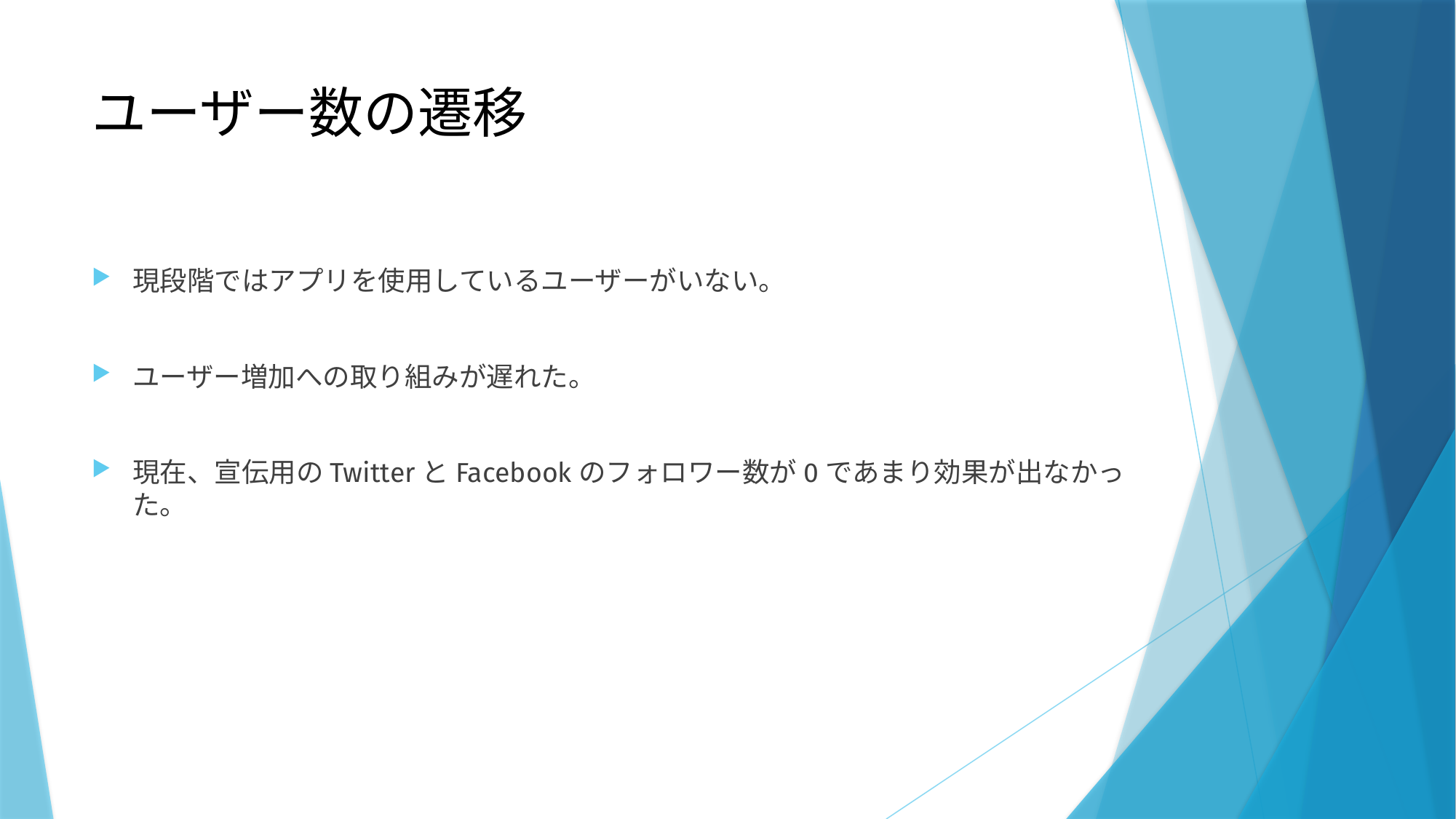

# ユーザー数の遷移
現段階ではアプリを使用しているユーザーがいない。

ユーザー増加への取り組みが遅れた。

現在、宣伝用のTwitterとFacebookのフォロワー数が0であまり効果が出なかった。